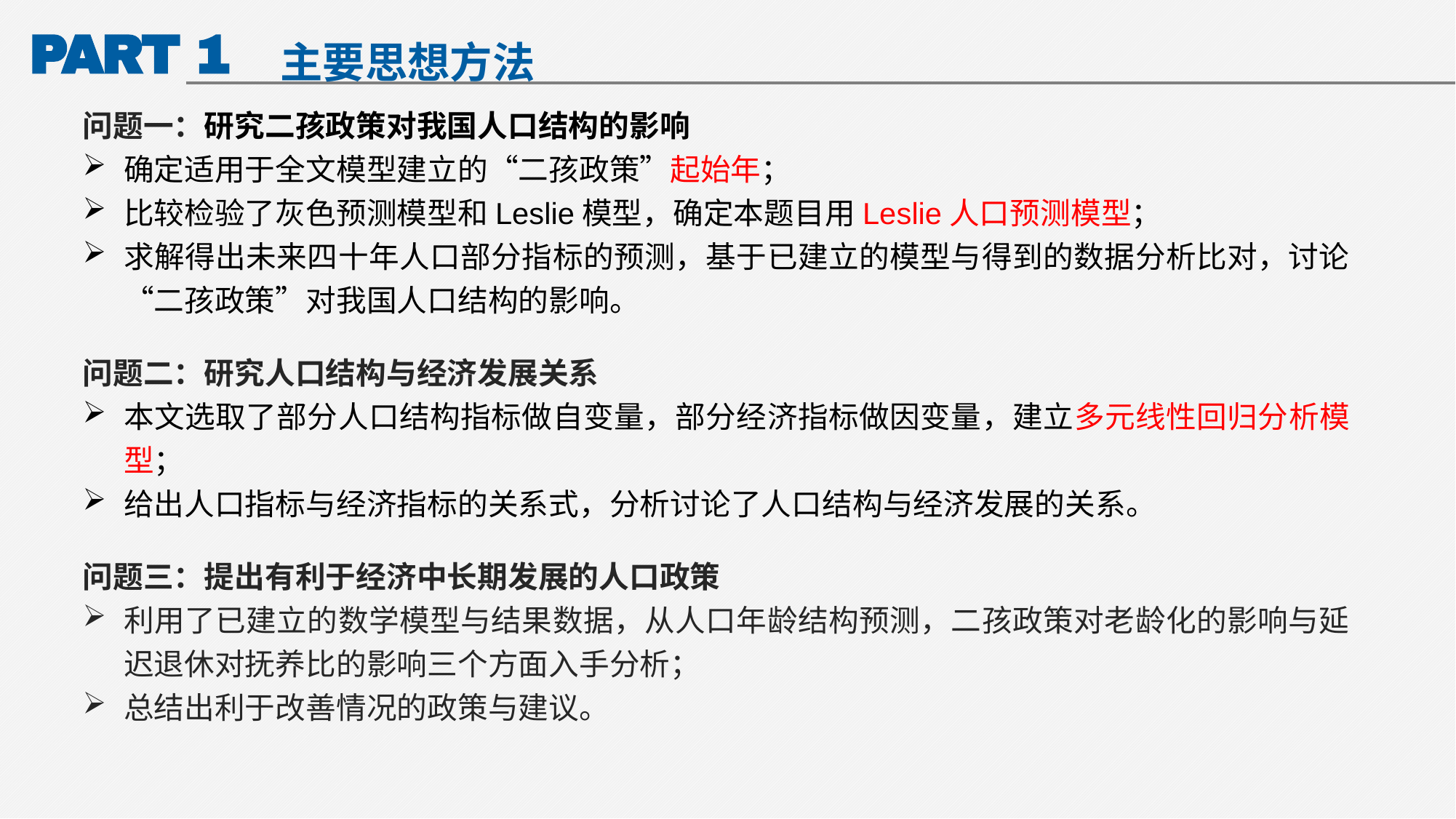

主要思想方法
PART 1
问题一：研究二孩政策对我国人口结构的影响
确定适用于全文模型建立的“二孩政策”起始年；
比较检验了灰色预测模型和Leslie模型，确定本题目用Leslie人口预测模型；
求解得出未来四十年人口部分指标的预测，基于已建立的模型与得到的数据分析比对，讨论“二孩政策”对我国人口结构的影响。
问题二：研究人口结构与经济发展关系
本文选取了部分人口结构指标做自变量，部分经济指标做因变量，建立多元线性回归分析模型；
给出人口指标与经济指标的关系式，分析讨论了人口结构与经济发展的关系。
问题三：提出有利于经济中长期发展的人口政策
利用了已建立的数学模型与结果数据，从人口年龄结构预测，二孩政策对老龄化的影响与延迟退休对抚养比的影响三个方面入手分析；
总结出利于改善情况的政策与建议。